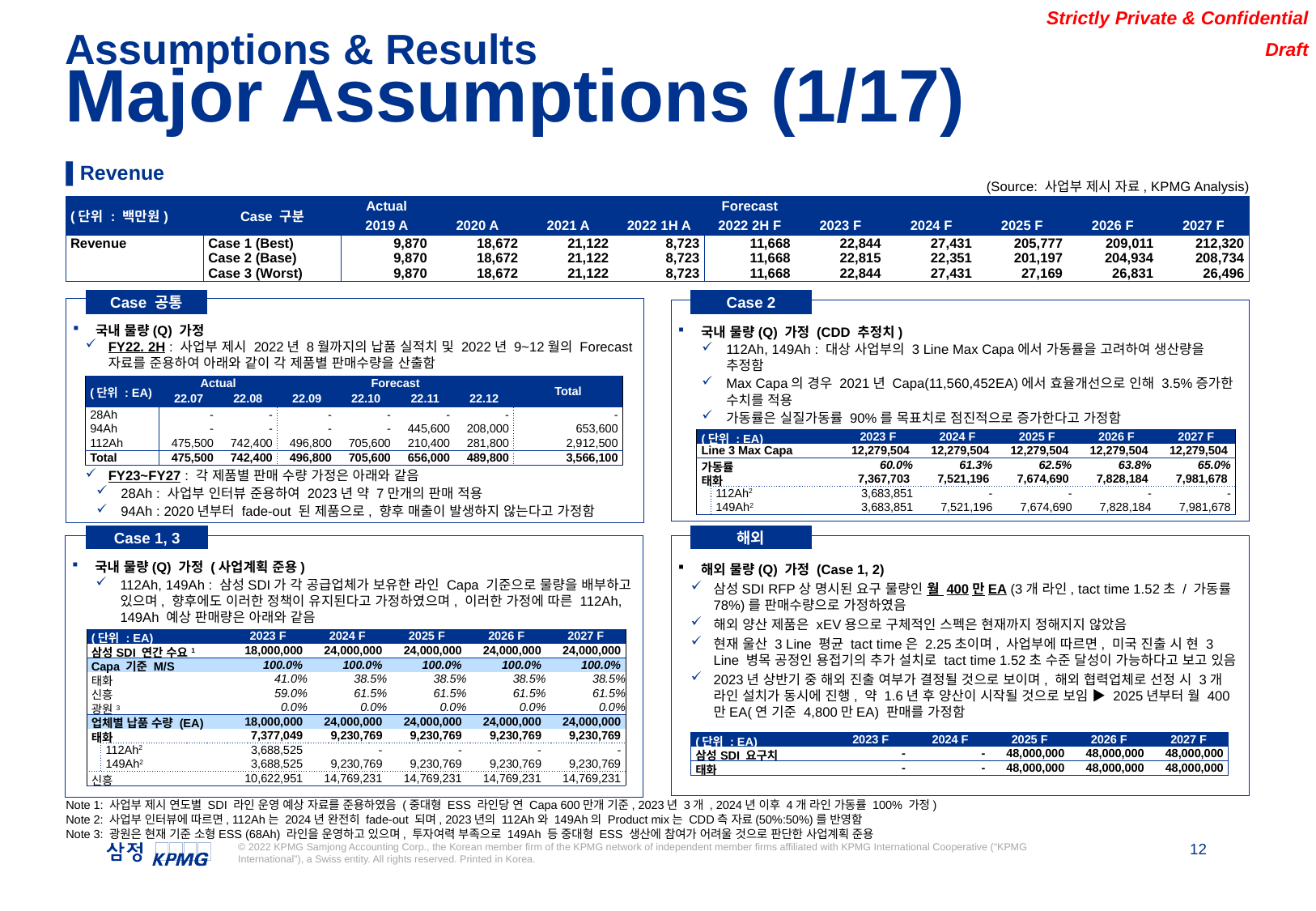

Assumptions & Results
Major Assumptions (1/17)
▌Revenue
(Source: 사업부 제시 자료, KPMG Analysis)
| (단위 : 백만원) | Case 구분 | Actual |  |  |  | Forecast |  |  |  |  |  |
| --- | --- | --- | --- | --- | --- | --- | --- | --- | --- | --- | --- |
|  |  | 2019 A | 2020 A | 2021 A | 2022 1H A | 2022 2H F | 2023 F | 2024 F | 2025 F | 2026 F | 2027 F |
| Revenue | Case 1 (Best) | 9,870 | 18,672 | 21,122 | 8,723 | 11,668 | 22,844 | 27,431 | 205,777 | 209,011 | 212,320 |
|  | Case 2 (Base) | 9,870 | 18,672 | 21,122 | 8,723 | 11,668 | 22,815 | 22,351 | 201,197 | 204,934 | 208,734 |
|  | Case 3 (Worst) | 9,870 | 18,672 | 21,122 | 8,723 | 11,668 | 22,844 | 27,431 | 27,169 | 26,831 | 26,496 |
Case 공통
Case 2
Dd
국내 물량(Q) 가정
FY22. 2H : 사업부 제시 2022년 8월까지의 납품 실적치 및 2022년 9~12월의 Forecast 자료를 준용하여 아래와 같이 각 제품별 판매수량을 산출함

FY23~FY27 : 각 제품별 판매 수량 가정은 아래와 같음
28Ah : 사업부 인터뷰 준용하여 2023년 약 7만개의 판매 적용
94Ah : 2020년부터 fade-out 된 제품으로, 향후 매출이 발생하지 않는다고 가정함

Dd
국내 물량(Q) 가정 (CDD 추정치)
112Ah, 149Ah : 대상 사업부의 3 Line Max Capa에서 가동률을 고려하여 생산량을 추정함
Max Capa의 경우 2021년 Capa(11,560,452EA)에서 효율개선으로 인해 3.5%증가한 수치를 적용
가동률은 실질가동률 90%를 목표치로 점진적으로 증가한다고 가정함

| (단위 : EA) | Actual |  | Forecast |  |  |  | Total |
| --- | --- | --- | --- | --- | --- | --- | --- |
| 제품 구분 | 22.07 | 22.08 | 22.09 | 22.10 | 22.11 | 22.12 | Total |
| 28Ah | - | - | - | - | - | - | - |
| 94Ah | - | - | - | - | 445,600 | 208,000 | 653,600 |
| 112Ah | 475,500 | 742,400 | 496,800 | 705,600 | 210,400 | 281,800 | 2,912,500 |
| Total | 475,500 | 742,400 | 496,800 | 705,600 | 656,000 | 489,800 | 3,566,100 |
| (단위 : EA) |  | 2023 F | 2024 F | 2025 F | 2026 F | 2027 F |
| --- | --- | --- | --- | --- | --- | --- |
| Line 3 Max Capa |  | 12,279,504 | 12,279,504 | 12,279,504 | 12,279,504 | 12,279,504 |
| 가동률 |  | 60.0% | 61.3% | 62.5% | 63.8% | 65.0% |
| 태화 |  | 7,367,703 | 7,521,196 | 7,674,690 | 7,828,184 | 7,981,678 |
|  | 112Ah2 | 3,683,851 | - | - | - | - |
|  | 149Ah2 | 3,683,851 | 7,521,196 | 7,674,690 | 7,828,184 | 7,981,678 |
Case 1, 3
해외
Dd
국내 물량(Q) 가정 (사업계획 준용)
112Ah, 149Ah : 삼성SDI가 각 공급업체가 보유한 라인 Capa 기준으로 물량을 배부하고 있으며, 향후에도 이러한 정책이 유지된다고 가정하였으며, 이러한 가정에 따른 112Ah, 149Ah 예상 판매량은 아래와 같음

Dd
해외 물량(Q) 가정 (Case 1, 2)
삼성SDI RFP상 명시된 요구 물량인 월 400만EA (3개 라인, tact time 1.52초 / 가동률 78%)를 판매수량으로 가정하였음
해외 양산 제품은 xEV용으로 구체적인 스펙은 현재까지 정해지지 않았음
현재 울산 3 Line 평균 tact time은 2.25초이며, 사업부에 따르면, 미국 진출 시 현 3 Line 병목 공정인 용접기의 추가 설치로 tact time 1.52초 수준 달성이 가능하다고 보고 있음
2023년 상반기 중 해외 진출 여부가 결정될 것으로 보이며, 해외 협력업체로 선정 시 3개 라인 설치가 동시에 진행, 약 1.6년 후 양산이 시작될 것으로 보임 ▶ 2025년부터 월 400만EA(연 기준 4,800만EA) 판매를 가정함

| (단위 : EA) |  | 2023 F | 2024 F | 2025 F | 2026 F | 2027 F |
| --- | --- | --- | --- | --- | --- | --- |
| 삼성SDI 연간 수요1 |  | 18,000,000 | 24,000,000 | 24,000,000 | 24,000,000 | 24,000,000 |
| Capa 기준 M/S |  | 100.0% | 100.0% | 100.0% | 100.0% | 100.0% |
| 태화 |  | 41.0% | 38.5% | 38.5% | 38.5% | 38.5% |
| 신흥 |  | 59.0% | 61.5% | 61.5% | 61.5% | 61.5% |
| 광원3 |  | 0.0% | 0.0% | 0.0% | 0.0% | 0.0% |
| 업체별 납품 수량 (EA) |  | 18,000,000 | 24,000,000 | 24,000,000 | 24,000,000 | 24,000,000 |
| 태화 |  | 7,377,049 | 9,230,769 | 9,230,769 | 9,230,769 | 9,230,769 |
|  | 112Ah2 | 3,688,525 | - | - | - | - |
|  | 149Ah2 | 3,688,525 | 9,230,769 | 9,230,769 | 9,230,769 | 9,230,769 |
| 신흥 |  | 10,622,951 | 14,769,231 | 14,769,231 | 14,769,231 | 14,769,231 |
| (단위 : EA) | 2023 F | 2024 F | 2025 F | 2026 F | 2027 F |
| --- | --- | --- | --- | --- | --- |
| 삼성SDI 요구치 | - | - | 48,000,000 | 48,000,000 | 48,000,000 |
| 태화 | - | - | 48,000,000 | 48,000,000 | 48,000,000 |
Note 1: 사업부 제시 연도별 SDI 라인 운영 예상 자료를 준용하였음 (중대형 ESS 라인당 연 Capa 600만개 기준, 2023년 3개 , 2024년 이후 4개 라인 가동률 100% 가정)
Note 2: 사업부 인터뷰에 따르면, 112Ah는 2024년 완전히 fade-out 되며, 2023년의 112Ah와 149Ah의 Product mix는 CDD측 자료(50%:50%)를 반영함
Note 3: 광원은 현재 기준 소형ESS (68Ah) 라인을 운영하고 있으며, 투자여력 부족으로 149Ah 등 중대형 ESS 생산에 참여가 어려울 것으로 판단한 사업계획 준용